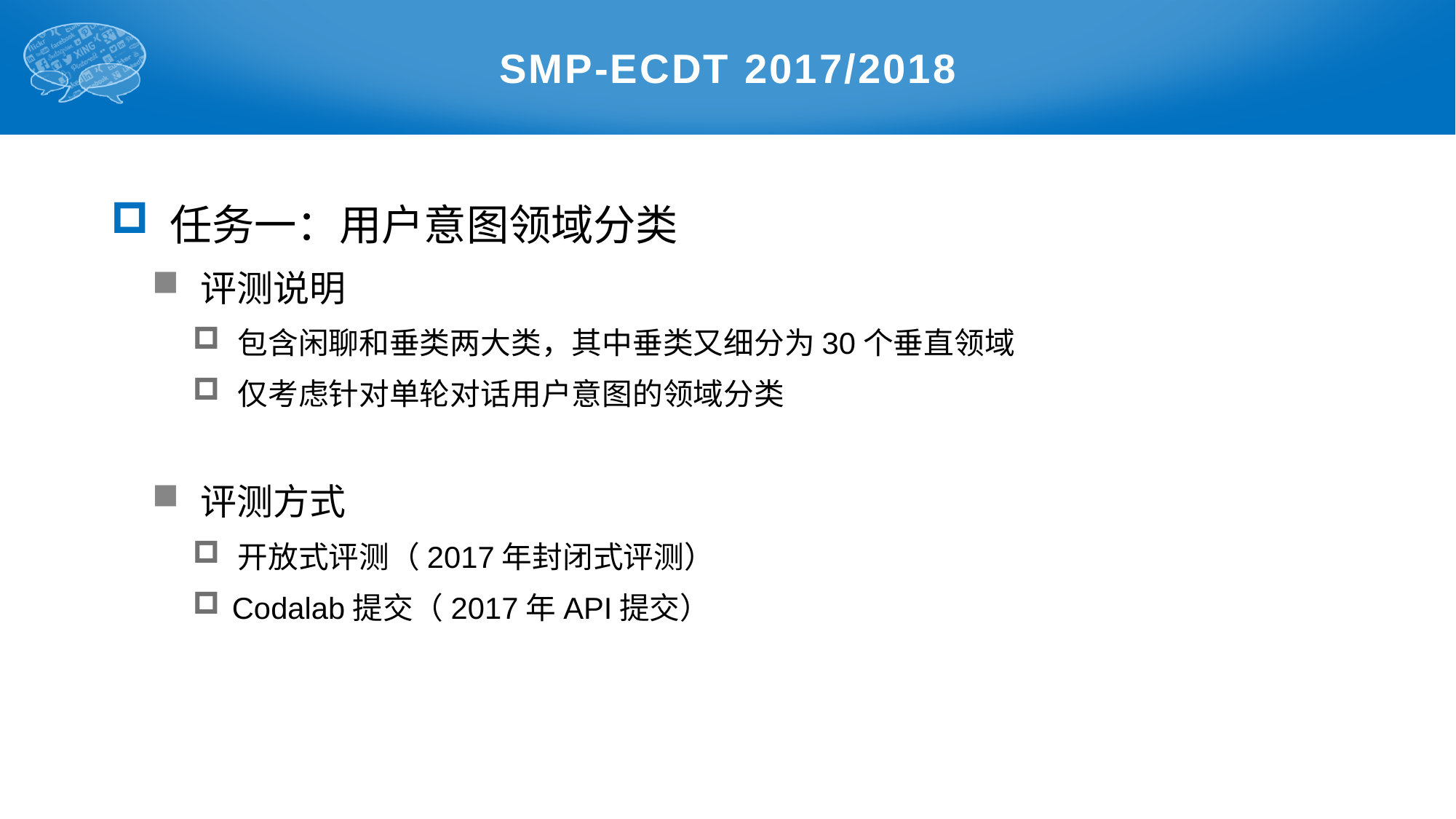

# SMP-ECDT 2017/2018
 任务一：用户意图领域分类
 评测说明
 包含闲聊和垂类两大类，其中垂类又细分为30个垂直领域
 仅考虑针对单轮对话用户意图的领域分类

 评测方式
 开放式评测（2017年封闭式评测）
 Codalab提交（2017年API提交）